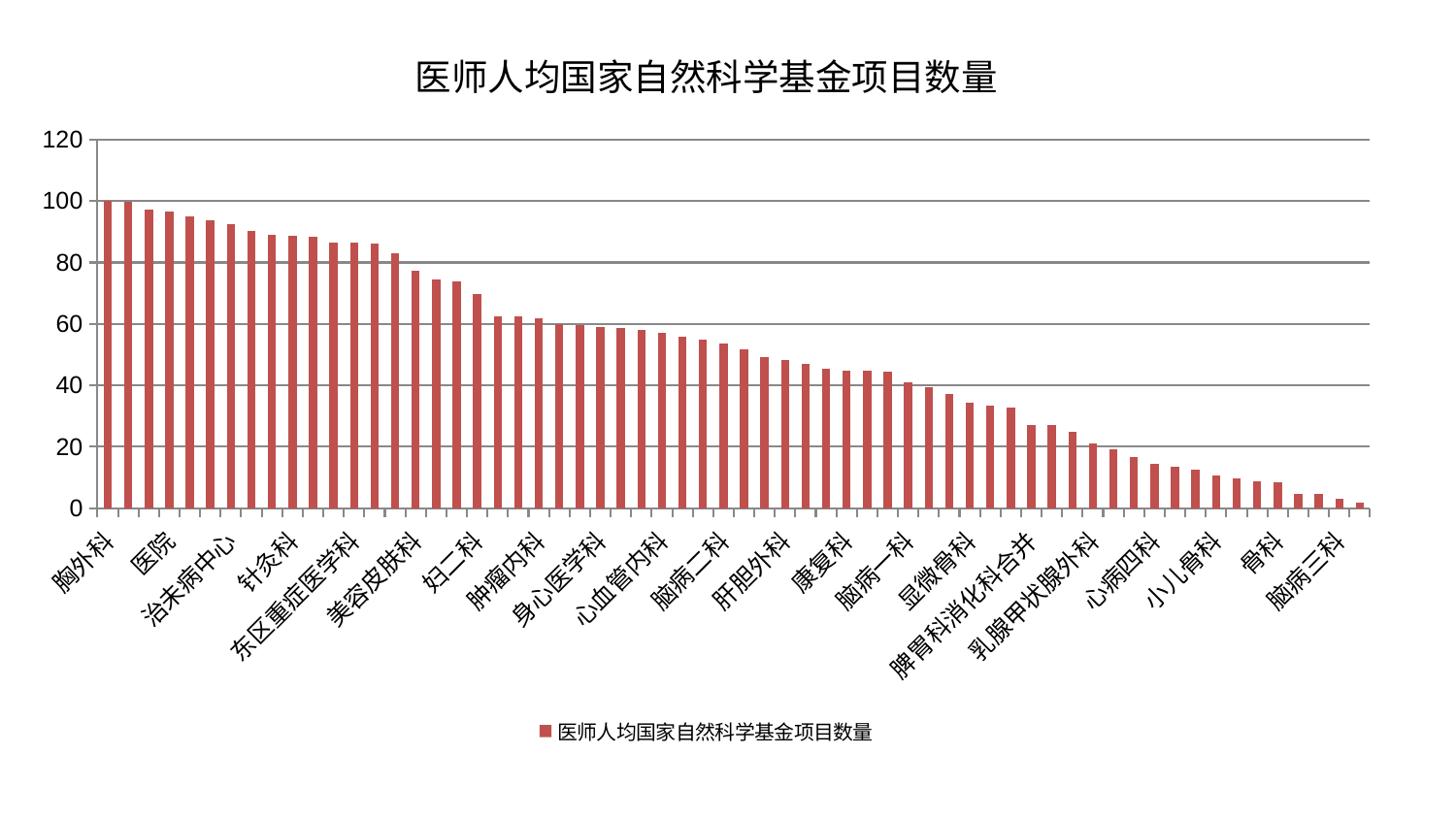

### Chart: 医师人均国家自然科学基金项目数量

| Category | 医师人均国家自然科学基金项目数量 |
|---|---|
| 胸外科 | 100.00000000000001 |
| 关节骨科 | 99.60133425364656 |
| 血液科 | 97.17298614373918 |
| 医院 | 96.6042282113669 |
| 口腔科 | 95.07731375956472 |
| 综合内科 | 93.67923183299546 |
| 治未病中心 | 92.32536466793769 |
| 神经内科 | 90.20409356069337 |
| 心病三科 | 89.0916495203464 |
| 针灸科 | 88.58036226428385 |
| 微创骨科 | 88.35423359112781 |
| 创伤骨科 | 86.61645009159737 |
| 东区重症医学科 | 86.41729021515974 |
| 泌尿外科 | 86.04233647216184 |
| 重症医学科 | 83.1556538312608 |
| 美容皮肤科 | 77.19537625457649 |
| 心病一科 | 74.60031948324357 |
| 消化内科 | 73.93680355910294 |
| 妇二科 | 69.68183196288346 |
| 肛肠科 | 62.59748112240355 |
| 妇科妇二科合并 | 62.5838396114149 |
| 肿瘤内科 | 61.77569731709513 |
| 肝病科 | 60.1112211469943 |
| 眼科 | 59.53437479941336 |
| 身心医学科 | 59.023162200531715 |
| 推拿科 | 58.60412716360846 |
| 心病二科 | 58.10653793735328 |
| 心血管内科 | 57.23457511230004 |
| 中医经典科 | 55.96578995641992 |
| 肾病科 | 54.86616370663817 |
| 脑病二科 | 53.695739941435335 |
| 西区重症医学科 | 51.59878725725051 |
| 呼吸内科 | 49.158070881092044 |
| 肝胆外科 | 48.43611897821854 |
| 男科 | 47.1580667905041 |
| 内分泌科 | 45.27762435364403 |
| 康复科 | 44.837768906759855 |
| 运动损伤骨科 | 44.74990519931505 |
| 儿科 | 44.593691641374384 |
| 脑病一科 | 41.082112523576086 |
| 妇科 | 39.36516160765621 |
| 脾胃病科 | 37.179175626524135 |
| 显微骨科 | 34.33915475554214 |
| 耳鼻喉科 | 33.36805881541647 |
| 脊柱骨科 | 32.80860398233114 |
| 脾胃科消化科合并 | 27.19821481197859 |
| 中医外治中心 | 27.047791263248087 |
| 普通外科 | 24.964963008938497 |
| 乳腺甲状腺外科 | 21.217642935289366 |
| 东区肾病科 | 19.089637204992684 |
| 产科 | 16.625308558860898 |
| 心病四科 | 14.438387512812696 |
| 风湿病科 | 13.593897828330697 |
| 小儿推拿科 | 12.469361776008132 |
| 小儿骨科 | 10.800811318601673 |
| 皮肤科 | 9.623235292799693 |
| 神经外科 | 8.813676218767915 |
| 骨科 | 8.412953193133376 |
| 肾脏内科 | 4.659116661269205 |
| 周围血管科 | 4.574406816162499 |
| 脑病三科 | 3.164025520749254 |
| 老年医学科 | 1.8203104370932714 |
201